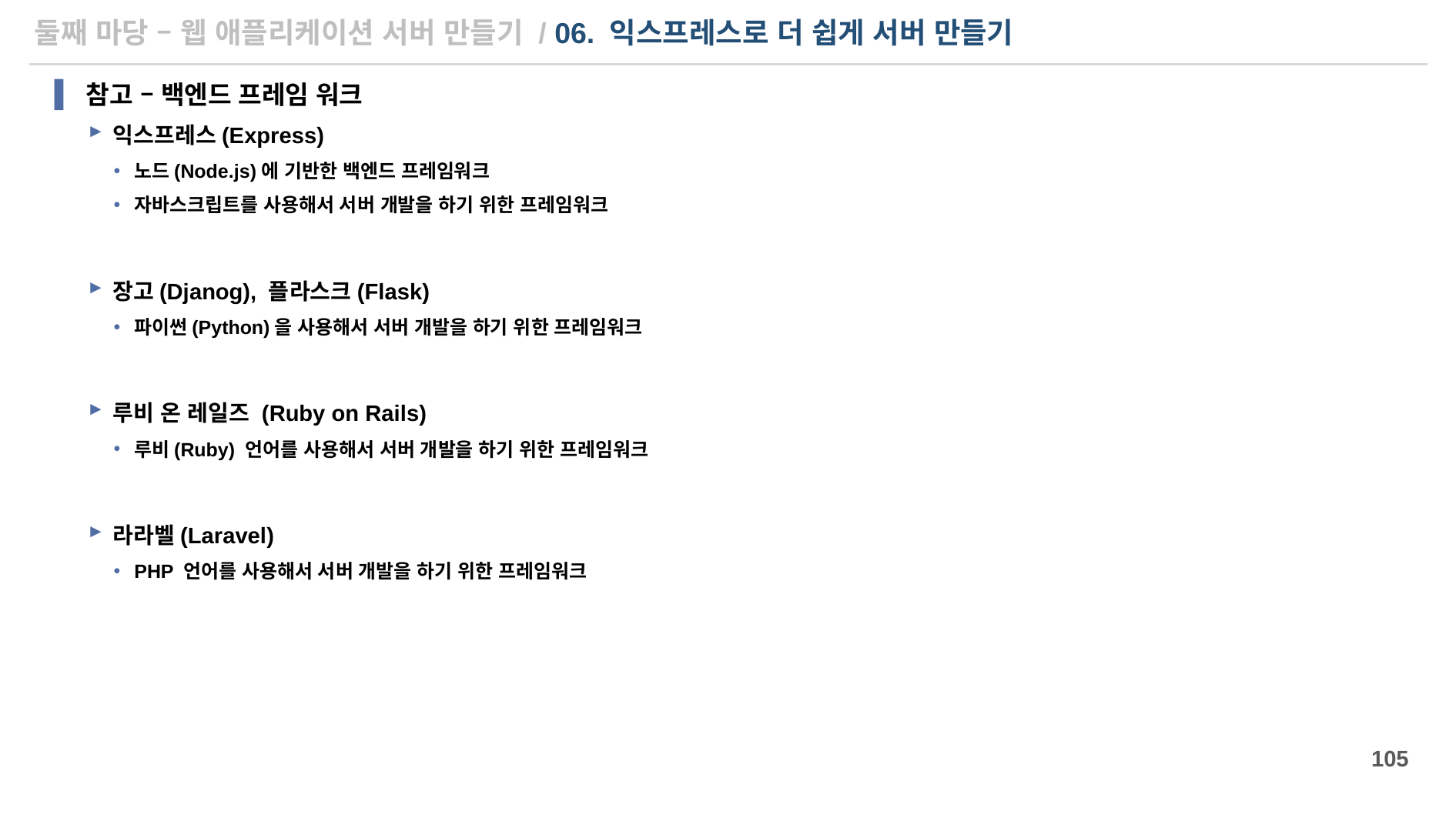

# 둘째 마당 – 웹 애플리케이션 서버 만들기 / 06. 익스프레스로 더 쉽게 서버 만들기
참고 – 백엔드 프레임 워크
익스프레스(Express)
노드(Node.js)에 기반한 백엔드 프레임워크
자바스크립트를 사용해서 서버 개발을 하기 위한 프레임워크

장고(Djanog), 플라스크(Flask)
파이썬(Python)을 사용해서 서버 개발을 하기 위한 프레임워크

루비 온 레일즈 (Ruby on Rails)
루비(Ruby) 언어를 사용해서 서버 개발을 하기 위한 프레임워크

라라벨(Laravel)
PHP 언어를 사용해서 서버 개발을 하기 위한 프레임워크

105